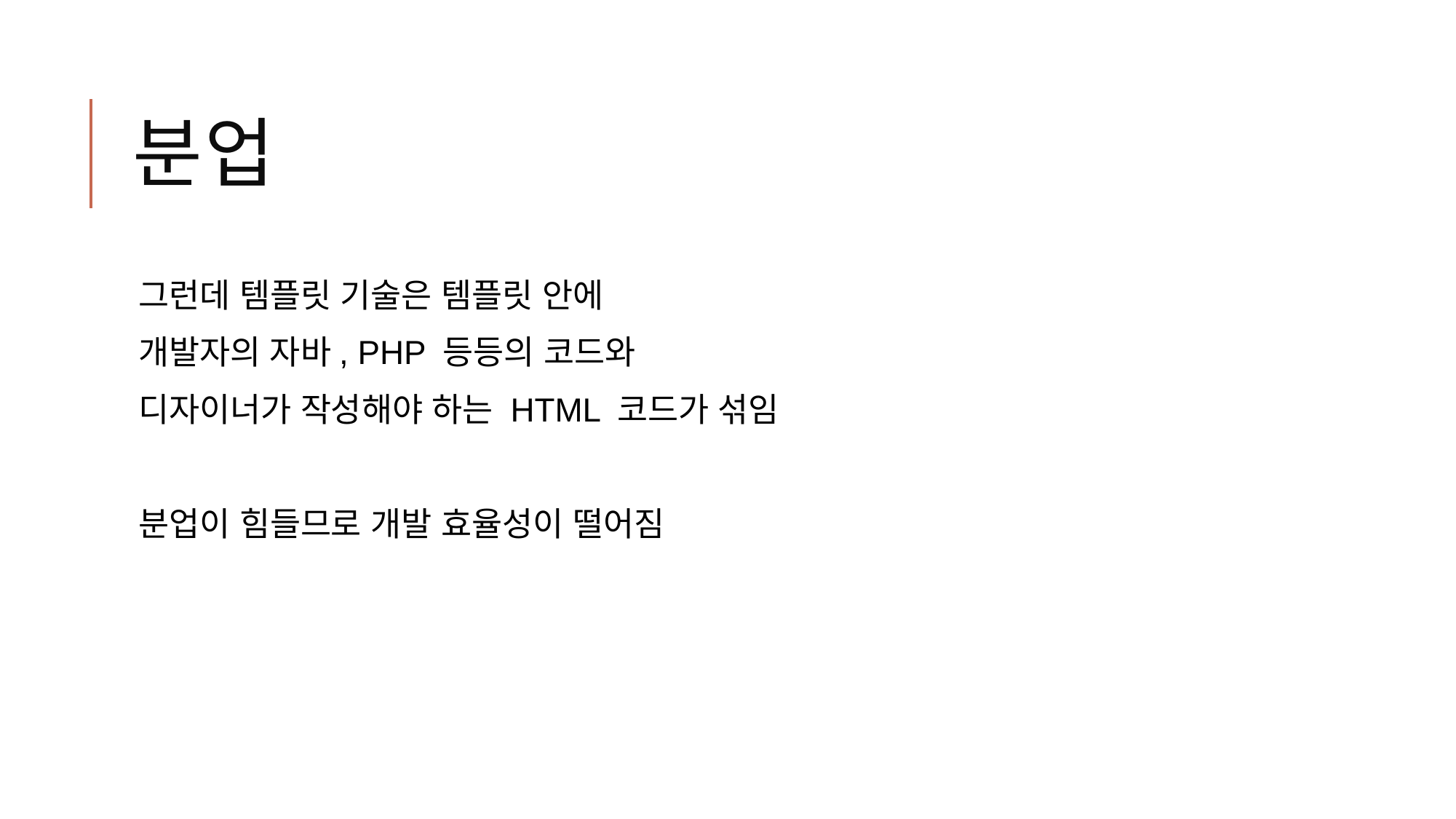

# 분업
그런데 템플릿 기술은 템플릿 안에
개발자의 자바, PHP 등등의 코드와
디자이너가 작성해야 하는 HTML 코드가 섞임

분업이 힘들므로 개발 효율성이 떨어짐